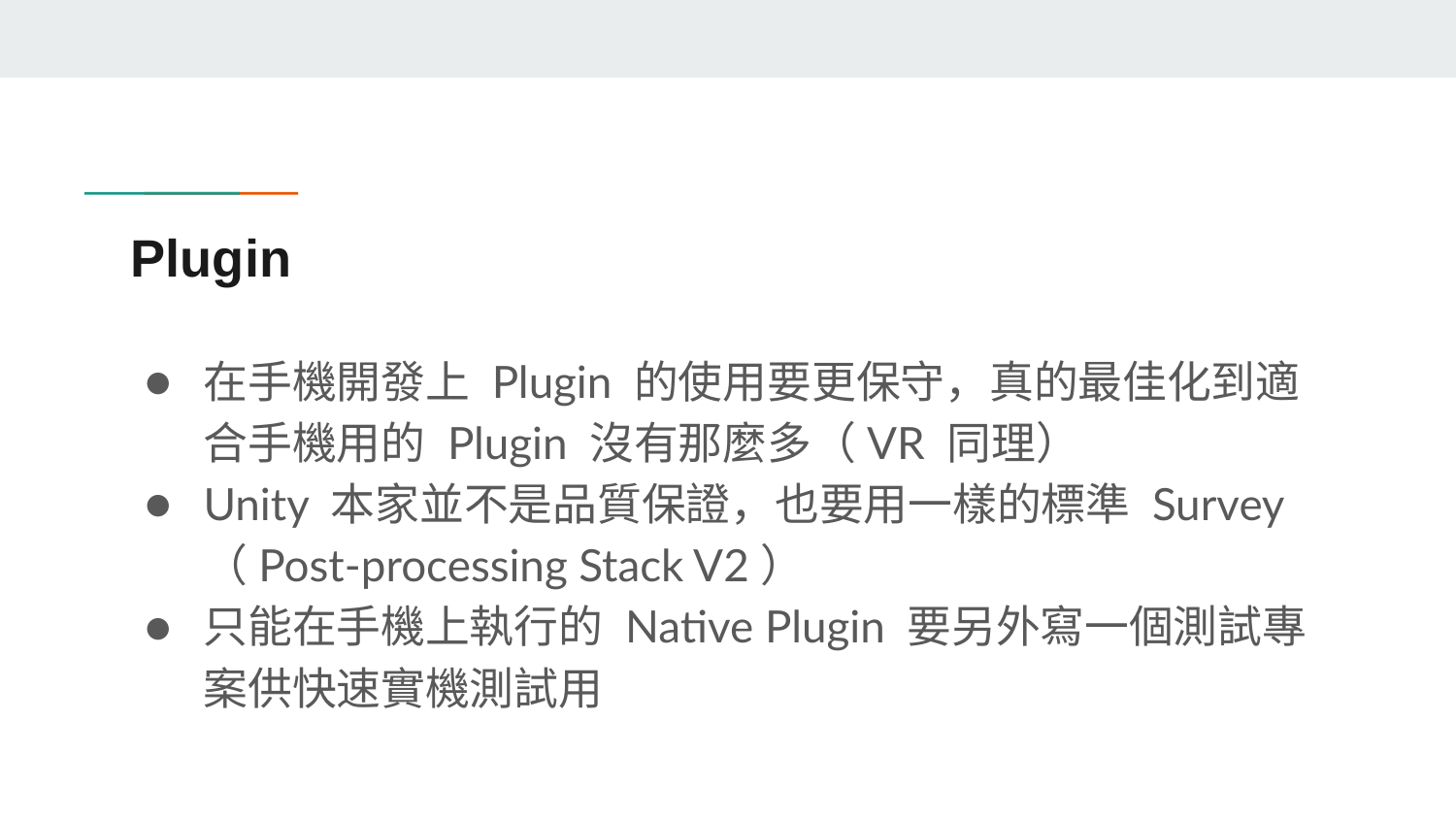

# Plugin
在手機開發上 Plugin 的使用要更保守，真的最佳化到適合手機用的 Plugin 沒有那麼多（VR 同理）
Unity 本家並不是品質保證，也要用一樣的標準 Survey
（Post-processing Stack V2）
只能在手機上執行的 Native Plugin 要另外寫一個測試專案供快速實機測試用